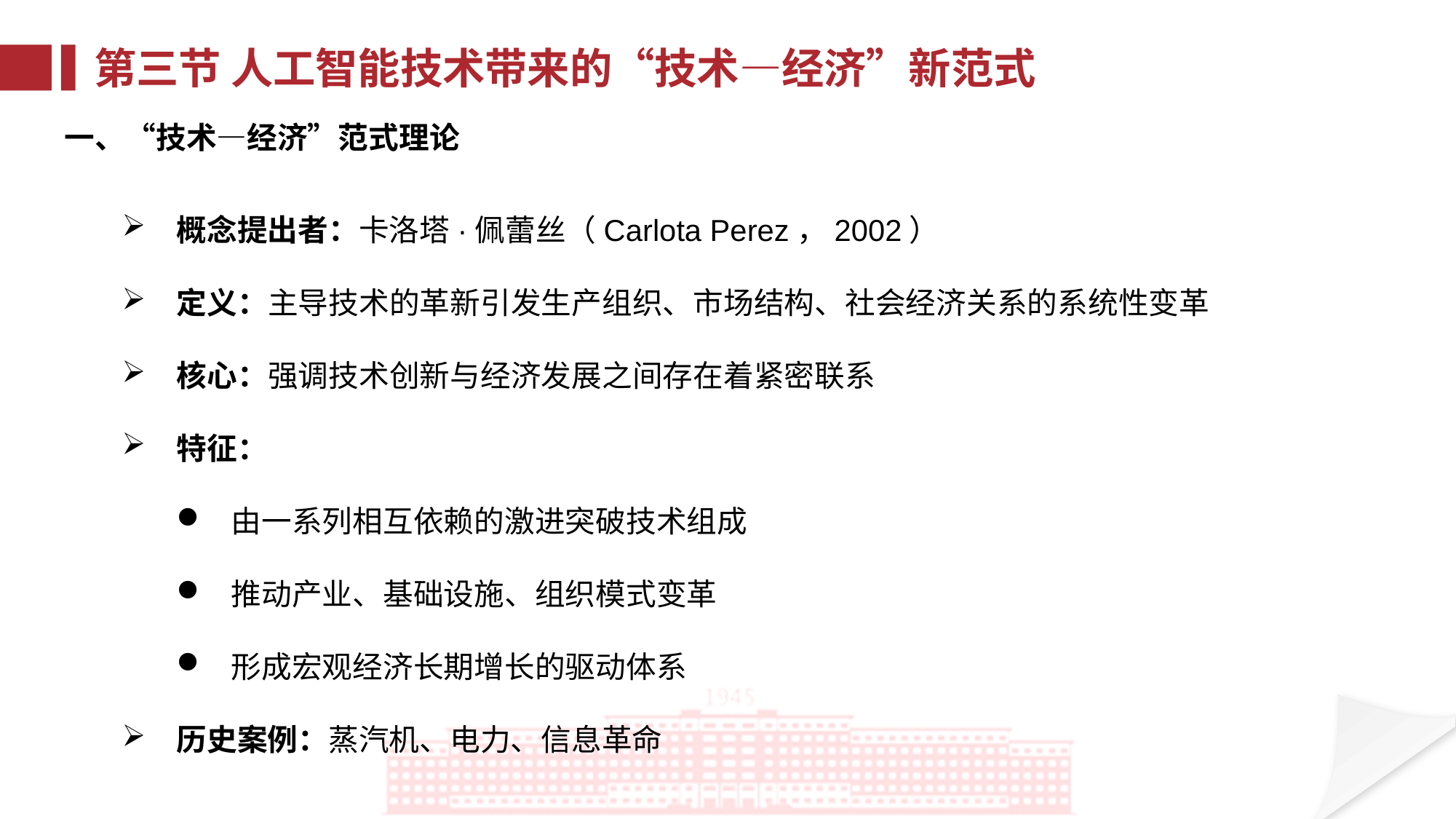

第三节 人工智能技术带来的“技术—经济”新范式

一、“技术—经济”范式理论
概念提出者：卡洛塔·佩蕾丝（Carlota Perez，2002）
定义：主导技术的革新引发生产组织、市场结构、社会经济关系的系统性变革
核心：强调技术创新与经济发展之间存在着紧密联系
特征：
由一系列相互依赖的激进突破技术组成
推动产业、基础设施、组织模式变革
形成宏观经济长期增长的驱动体系
历史案例：蒸汽机、电力、信息革命